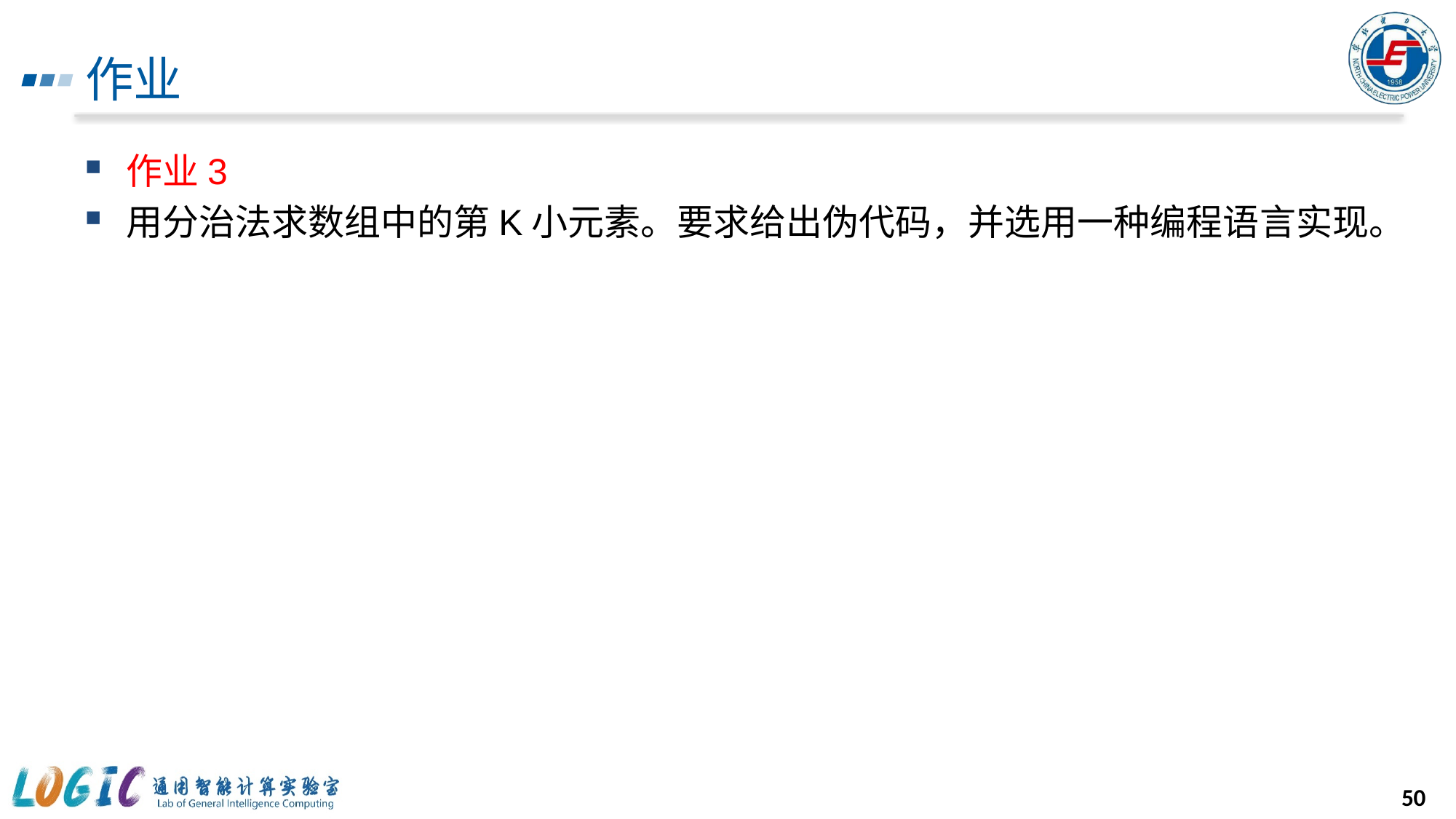

# 作业
作业3
用分治法求数组中的第K小元素。要求给出伪代码，并选用一种编程语言实现。

50